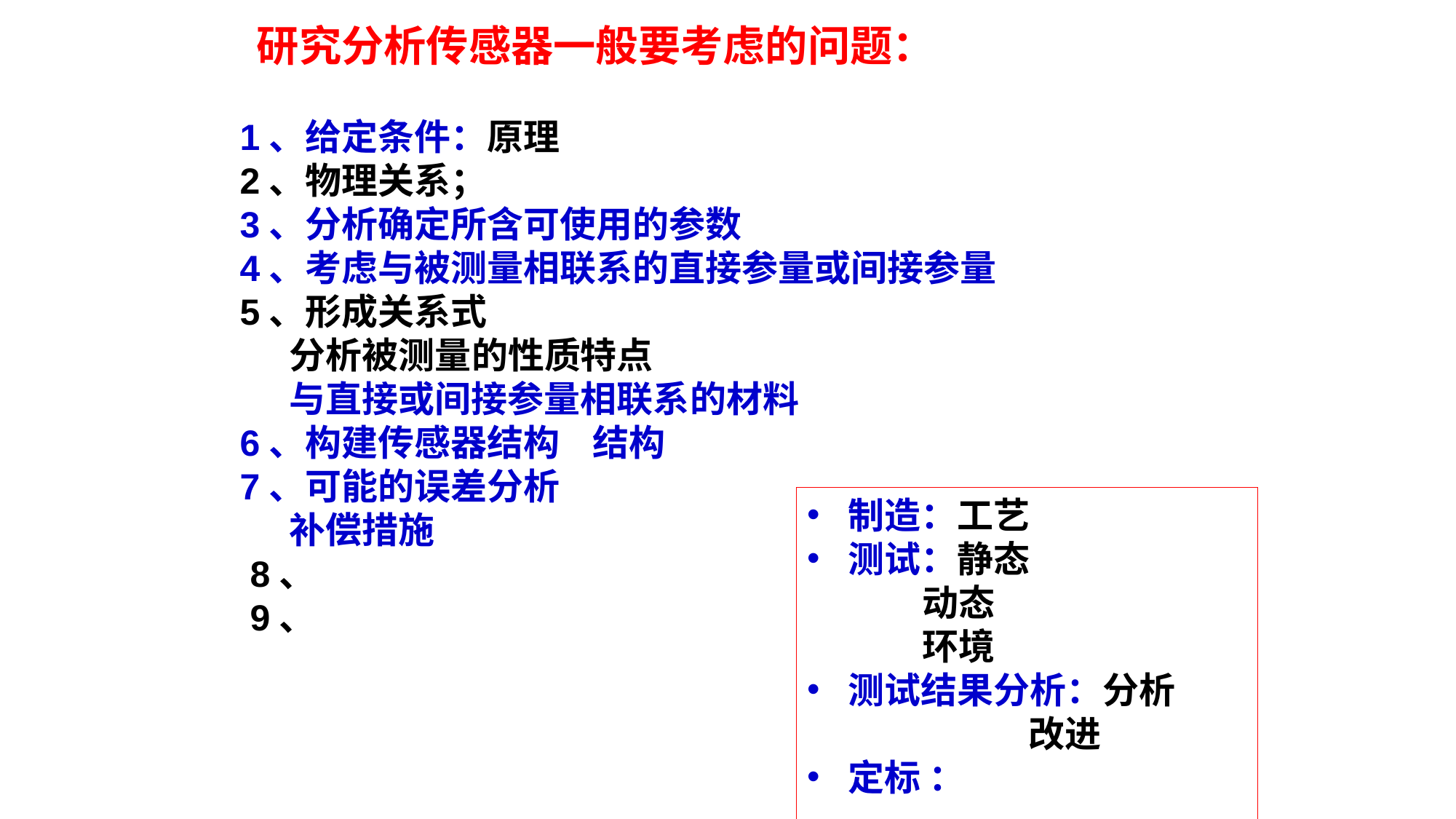

研究分析传感器一般要考虑的问题：

1、给定条件：原理
2、物理关系；
3、分析确定所含可使用的参数
4、考虑与被测量相联系的直接参量或间接参量
5、形成关系式
     分析被测量的性质特点
     与直接或间接参量相联系的材料
6、构建传感器结构    结构
7、可能的误差分析
     补偿措施
 8、
 9、
制造：工艺
测试：静态
             动态
             环境
测试结果分析：分析
                          改进
定标 ：